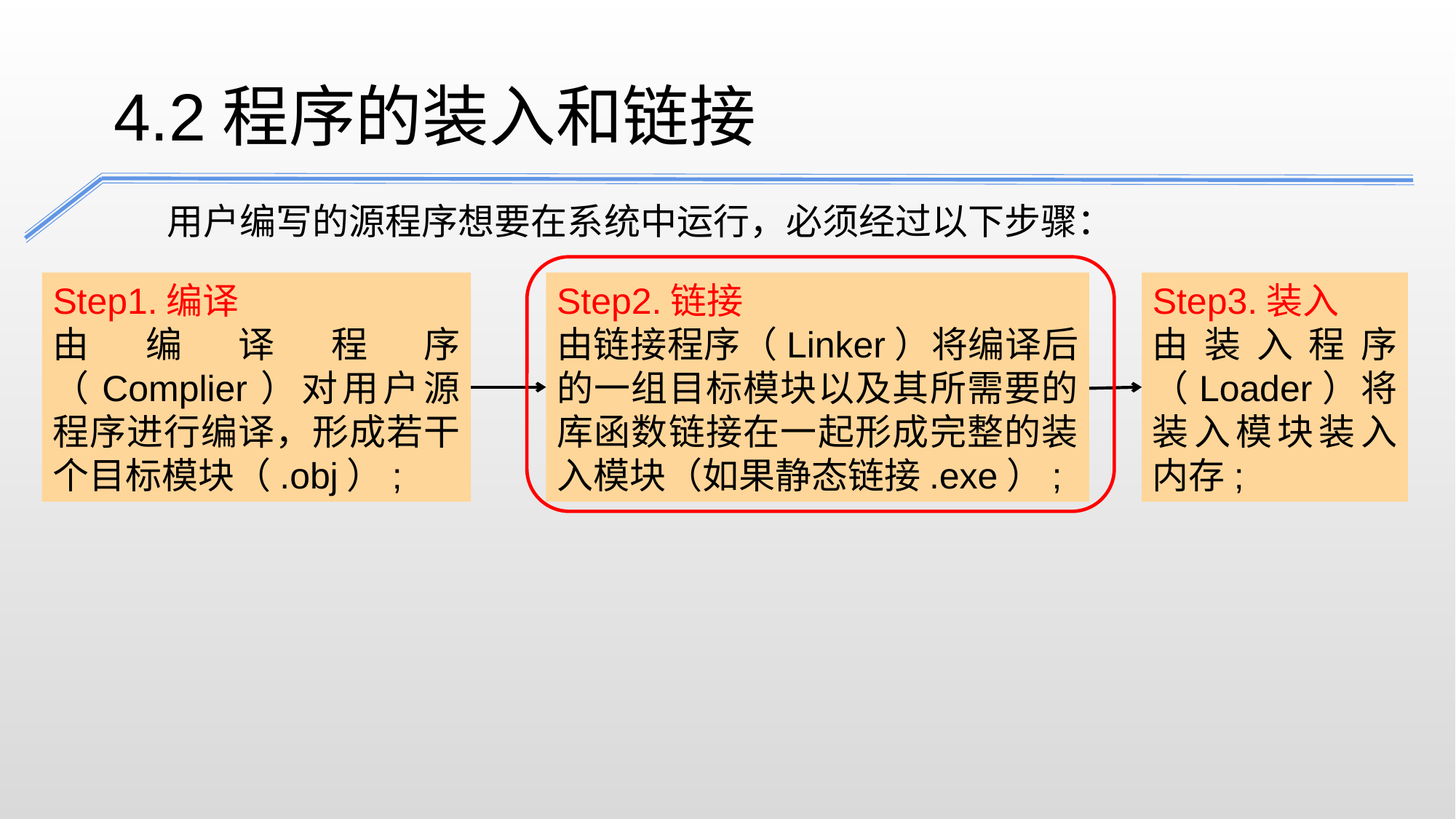

4.2程序的装入和链接

用户编写的源程序想要在系统中运行，必须经过以下步骤：

Step1.编译
由编译程序（Complier）对用户源程序进行编译，形成若干个目标模块（.obj）;
Step2.链接
由链接程序（Linker）将编译后的一组目标模块以及其所需要的库函数链接在一起形成完整的装入模块（如果静态链接.exe）;
Step3.装入
由装入程序（Loader）将装入模块装入内存;